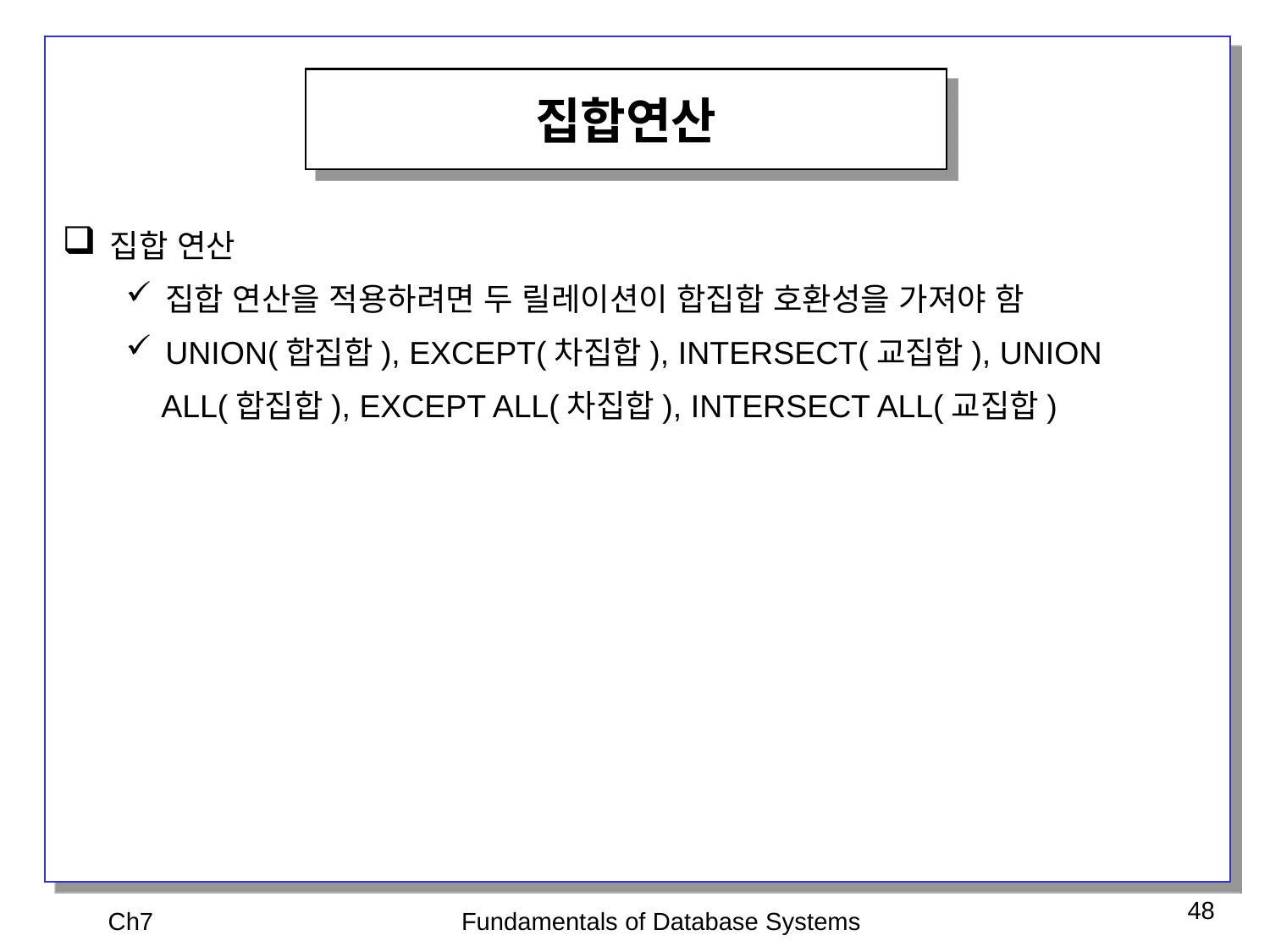

집합연산
집합 연산
집합 연산을 적용하려면 두 릴레이션이 합집합 호환성을 가져야 함
UNION(합집합), EXCEPT(차집합), INTERSECT(교집합), UNION
    ALL(합집합), EXCEPT ALL(차집합), INTERSECT ALL(교집합)

Ch7
Fundamentals of Database Systems
48